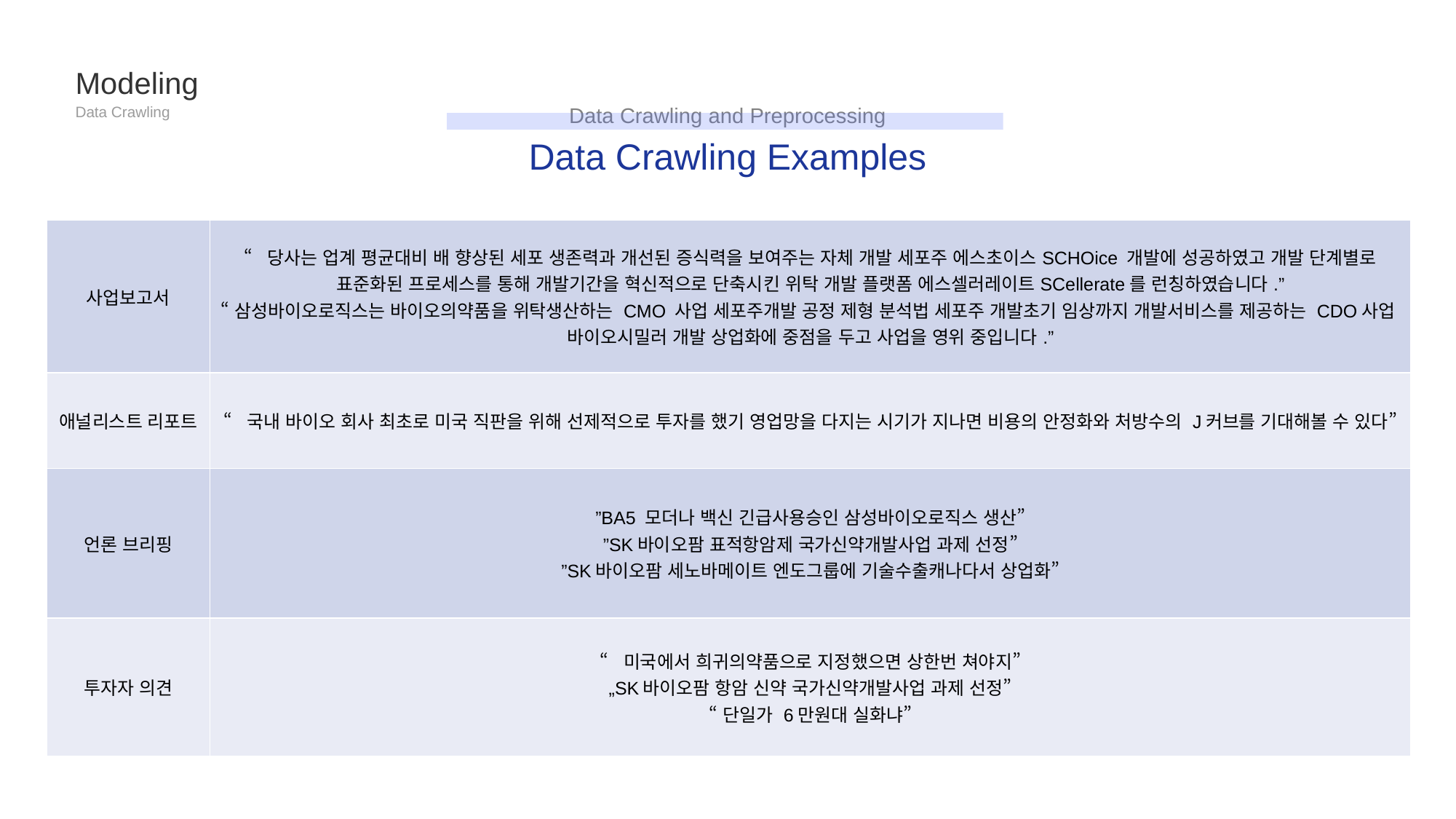

Modeling
Data Crawling and Preprocessing
Data Crawling

Data Crawling Examples
| 사업보고서 | “당사는 업계 평균대비 배 향상된 세포 생존력과 개선된 증식력을 보여주는 자체 개발 세포주 에스초이스SCHOice 개발에 성공하였고 개발 단계별로 표준화된 프로세스를 통해 개발기간을 혁신적으로 단축시킨 위탁 개발 플랫폼 에스셀러레이트SCellerate를 런칭하였습니다.” “삼성바이오로직스는 바이오의약품을 위탁생산하는 CMO 사업 세포주개발 공정 제형 분석법 세포주 개발초기 임상까지 개발서비스를 제공하는 CDO사업 바이오시밀러 개발 상업화에 중점을 두고 사업을 영위 중입니다.” |
| --- | --- |
| 애널리스트 리포트 | “국내 바이오 회사 최초로 미국 직판을 위해 선제적으로 투자를 했기 영업망을 다지는 시기가 지나면 비용의 안정화와 처방수의 J커브를 기대해볼 수 있다” |
| 언론 브리핑 | ”BA5 모더나 백신 긴급사용승인 삼성바이오로직스 생산” ”SK바이오팜 표적항암제 국가신약개발사업 과제 선정” ”SK바이오팜 세노바메이트 엔도그룹에 기술수출캐나다서 상업화” |
| 투자자 의견 | “미국에서 희귀의약품으로 지정했으면 상한번 쳐야지” „SK바이오팜 항암 신약 국가신약개발사업 과제 선정” “단일가 6만원대 실화냐” |